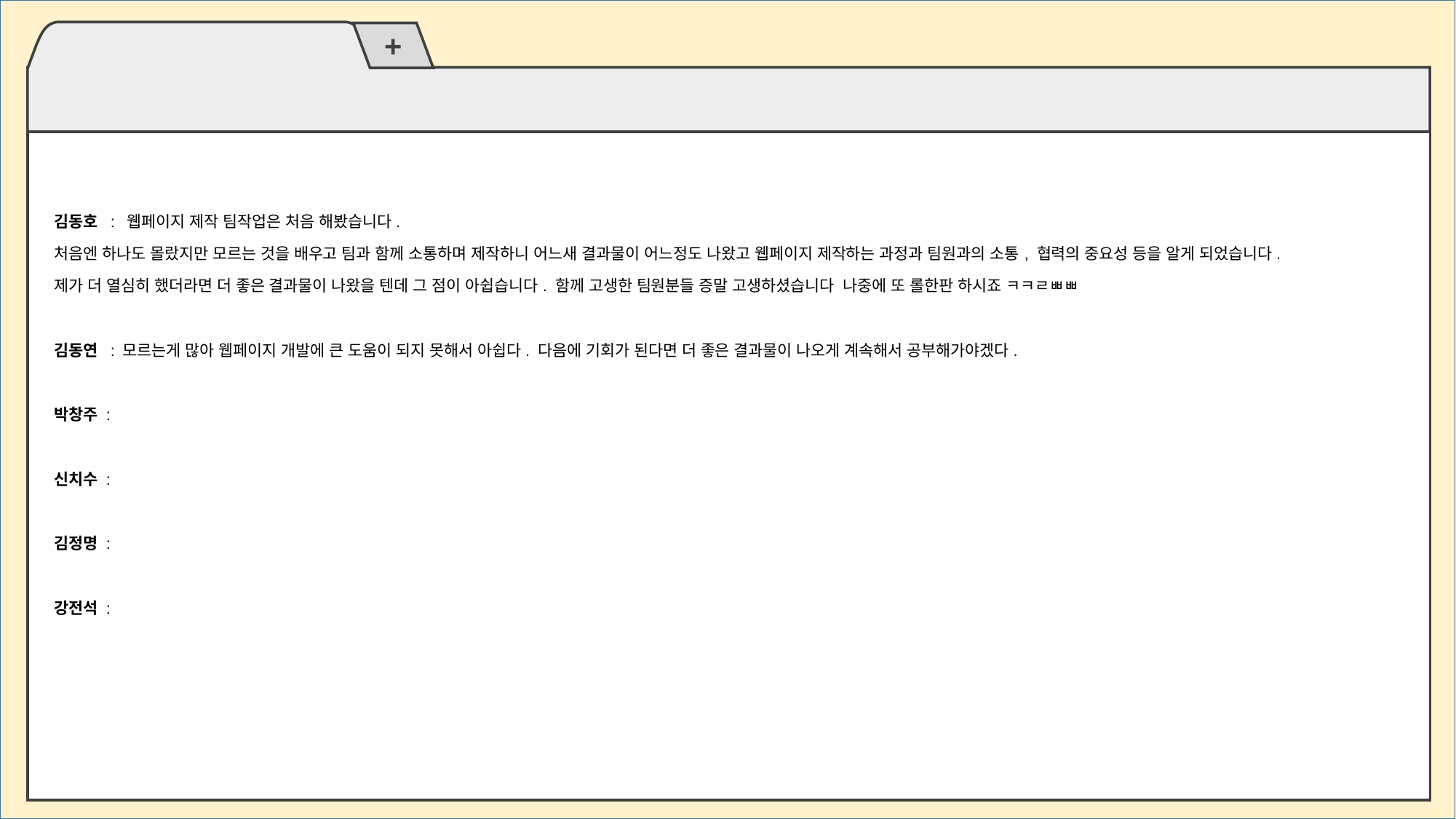

김동호  :  웹페이지 제작 팀작업은 처음 해봤습니다.
처음엔 하나도 몰랐지만 모르는 것을 배우고 팀과 함께 소통하며 제작하니 어느새 결과물이 어느정도 나왔고 웹페이지 제작하는 과정과 팀원과의 소통, 협력의 중요성 등을 알게 되었습니다.
제가 더 열심히 했더라면 더 좋은 결과물이 나왔을 텐데 그 점이 아쉽습니다. 함께 고생한 팀원분들 증말 고생하셨습니다  나중에 또 롤한판 하시죠 ㅋㅋㄹㅃㅃ

김동연  : 모르는게 많아 웹페이지 개발에 큰 도움이 되지 못해서 아쉽다. 다음에 기회가 된다면 더 좋은 결과물이 나오게 계속해서 공부해가야겠다.

박창주 :

신치수 :

김정명 :

강전석 :